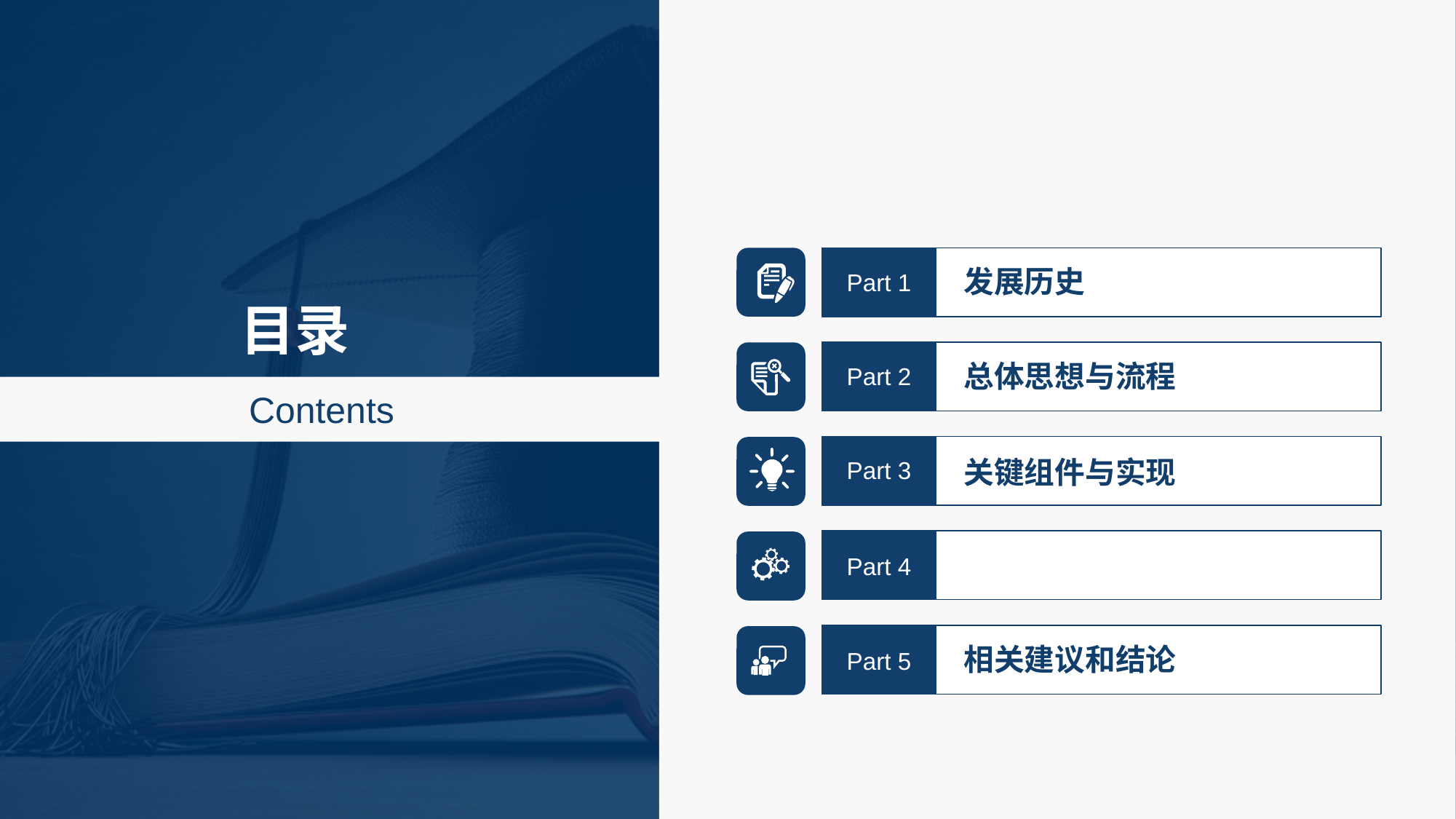

发展历史
Part 1
目录

总体思想与流程
Part 2

Contents

关键组件与实现
Part 3

Part 4

相关建议和结论
Part 5